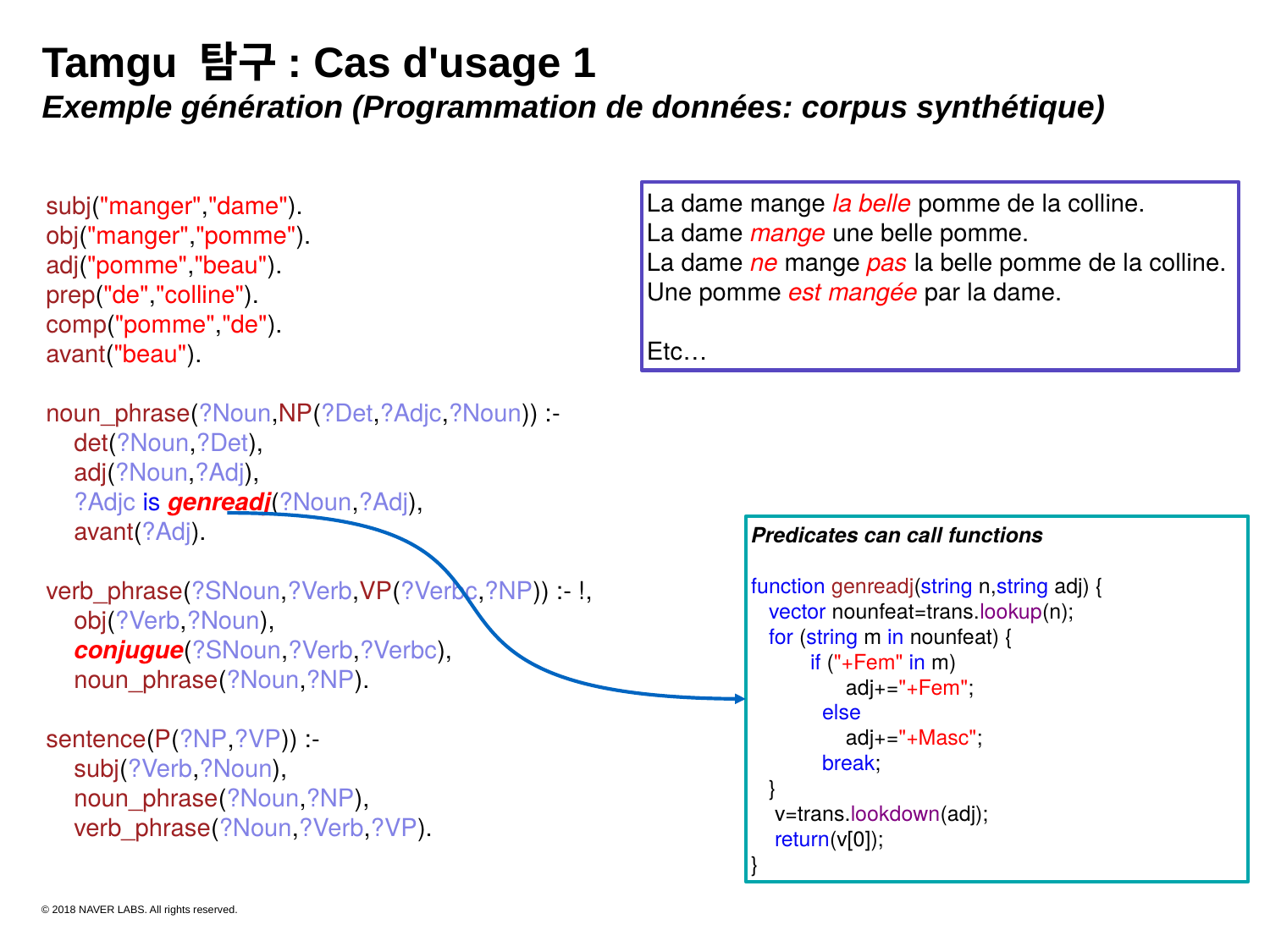

Tamgu 탐구: Cas d'usage 1
Exemple génération (Programmation de données: corpus synthétique)
subj("manger","dame").
obj("manger","pomme").
adj("pomme","beau").
prep("de","colline").
comp("pomme","de").
avant("beau").

noun_phrase(?Noun,NP(?Det,?Adjc,?Noun)) :-
    det(?Noun,?Det),
    adj(?Noun,?Adj),
    ?Adjc is genreadj(?Noun,?Adj),
    avant(?Adj).

verb_phrase(?SNoun,?Verb,VP(?Verbc,?NP)) :- !,
    obj(?Verb,?Noun),
    conjugue(?SNoun,?Verb,?Verbc),
    noun_phrase(?Noun,?NP).

sentence(P(?NP,?VP)) :-
    subj(?Verb,?Noun),
    noun_phrase(?Noun,?NP),
    verb_phrase(?Noun,?Verb,?VP).

La dame mange la belle pomme de la colline.
La dame mange une belle pomme.
La dame ne mange pas la belle pomme de la colline.
Une pomme est mangée par la dame.

Etc…
Predicates can call functions

function genreadj(string n,string adj) {
   vector nounfeat=trans.lookup(n);
   for (string m in nounfeat) {
          if ("+Fem" in m)
                adj+="+Fem";
            else
                adj+="+Masc";
            break;
   }
    v=trans.lookdown(adj);
    return(v[0]);
}